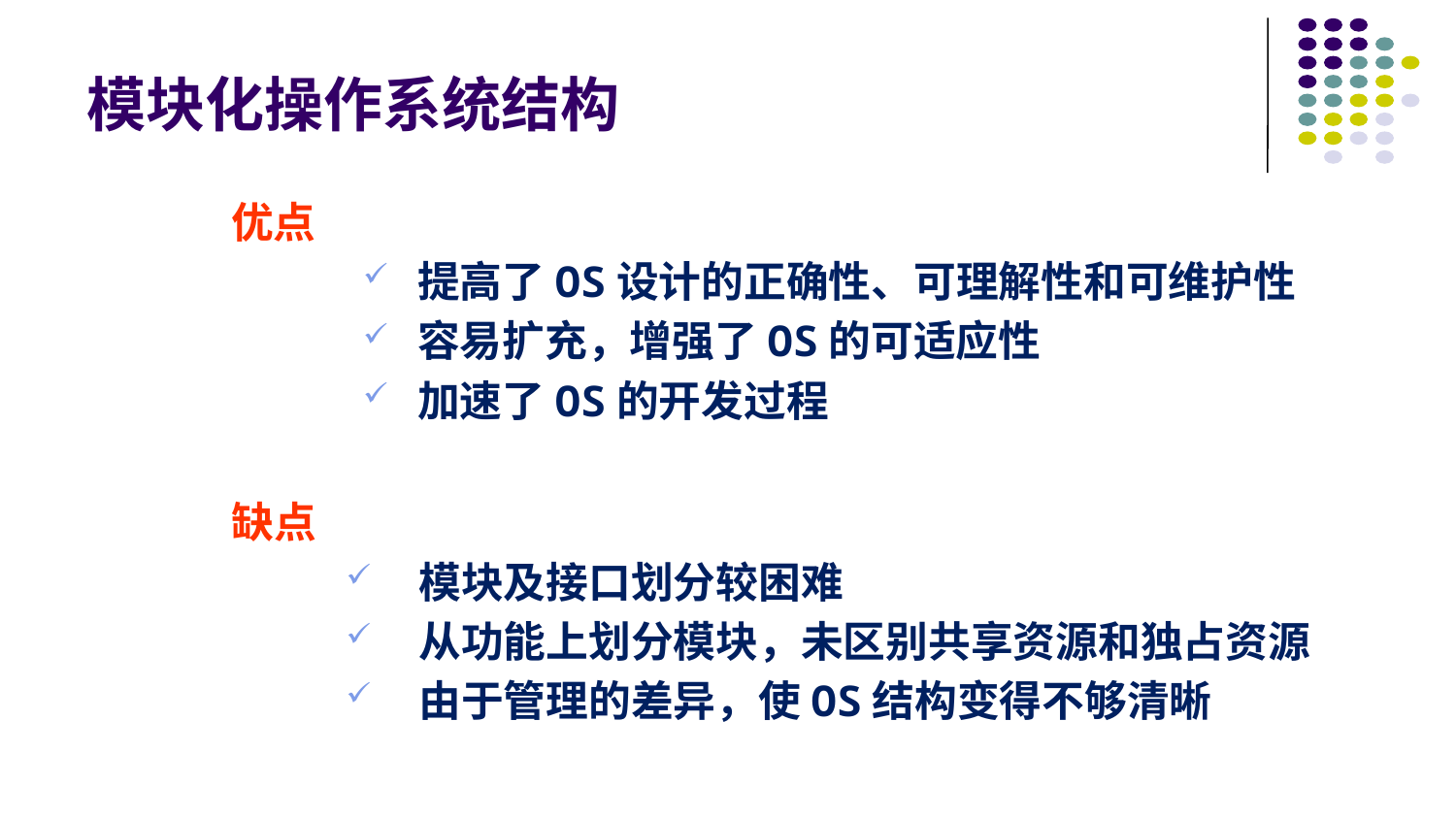

# 模块化操作系统结构
优点
提高了OS设计的正确性、可理解性和可维护性
容易扩充，增强了OS的可适应性
加速了OS的开发过程
缺点
模块及接口划分较困难
从功能上划分模块，未区别共享资源和独占资源
由于管理的差异，使OS结构变得不够清晰
79